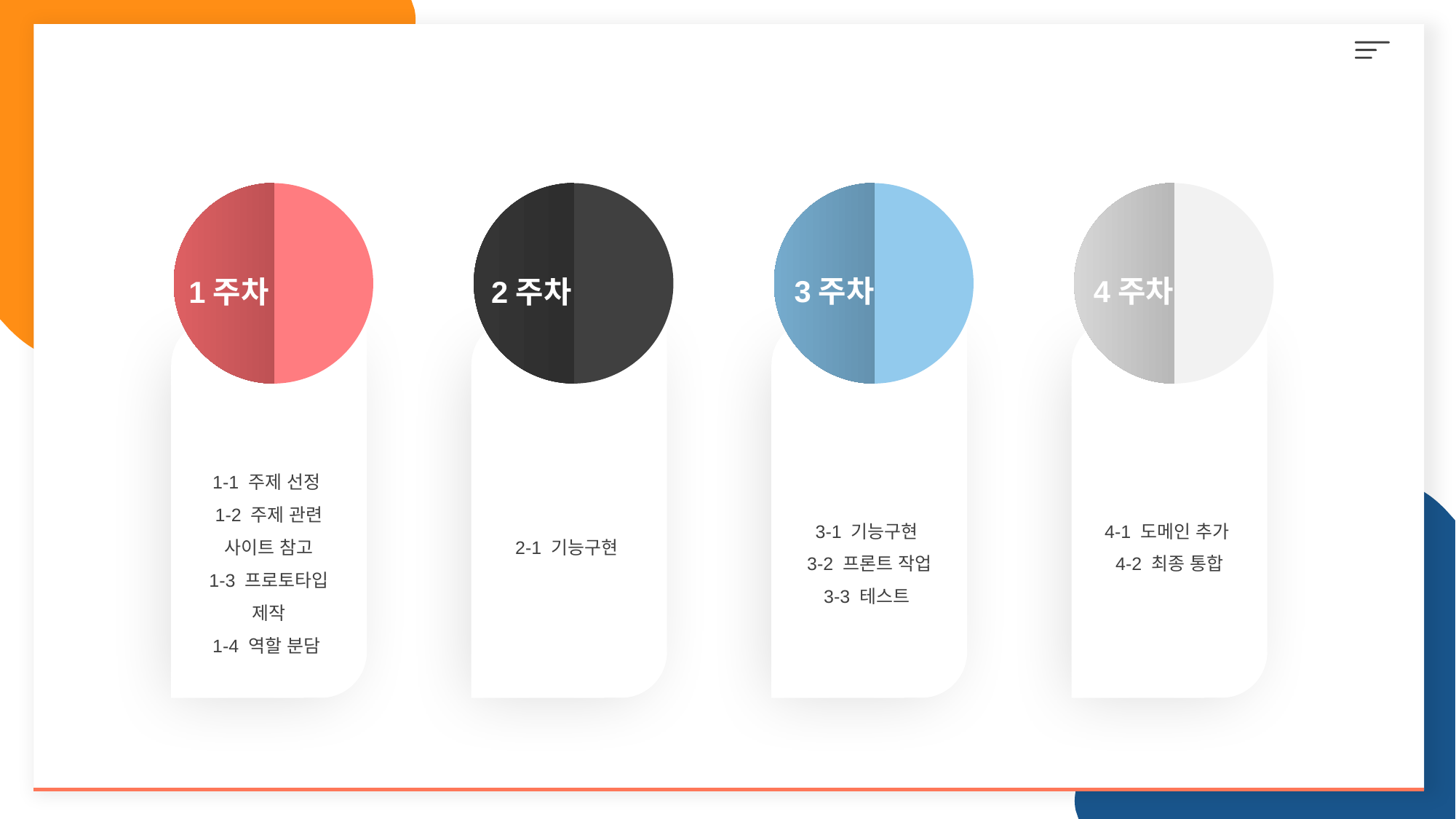

3주차
4주차
1주차
2주차

1-1 주제 선정
1-2 주제 관련 사이트 참고
1-3 프로토타입 제작
1-4 역할 분담

2-1 기능구현

3-1 기능구현
3-2 프론트 작업
3-3 테스트

4-1 도메인 추가
4-2 최종 통합